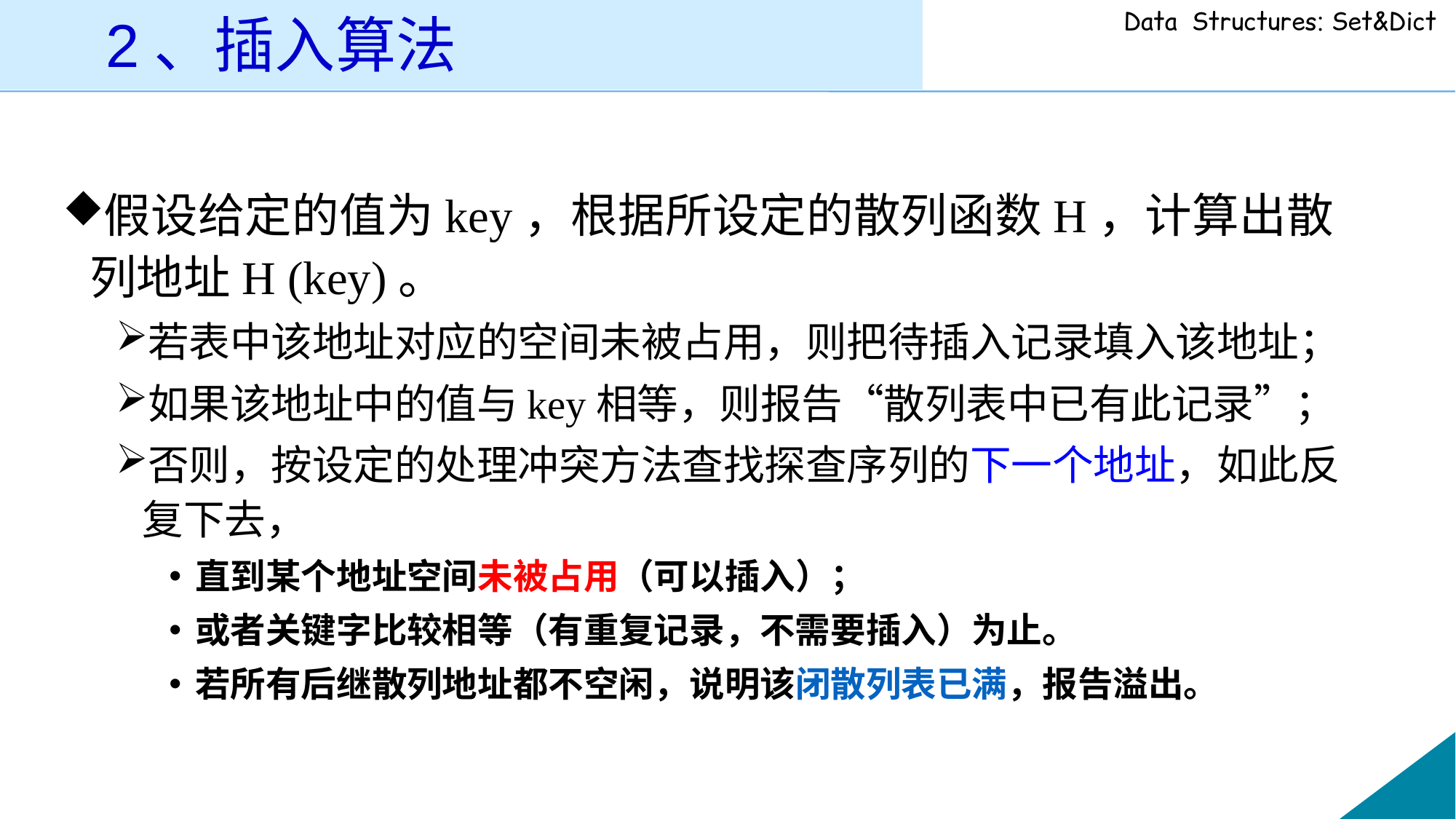

2、插入算法
假设给定的值为key，根据所设定的散列函数H，计算出散列地址H (key)。
若表中该地址对应的空间未被占用，则把待插入记录填入该地址；
如果该地址中的值与key相等，则报告“散列表中已有此记录”；
否则，按设定的处理冲突方法查找探查序列的下一个地址，如此反复下去，
直到某个地址空间未被占用（可以插入）；
或者关键字比较相等（有重复记录，不需要插入）为止。
若所有后继散列地址都不空闲，说明该闭散列表已满，报告溢出。